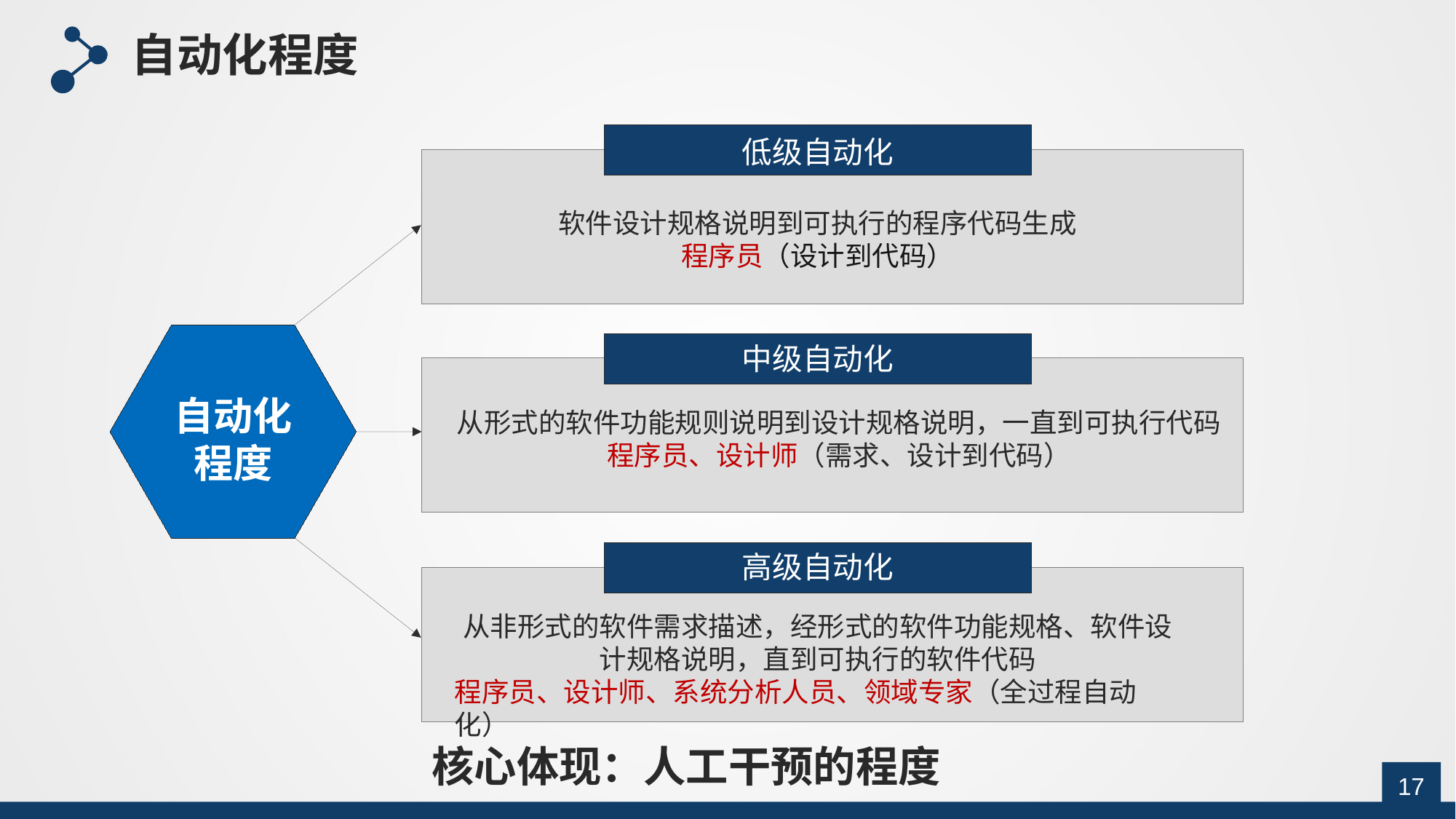

自动化程度

低级自动化

软件设计规格说明到可执行的程序代码生成
程序员（设计到代码）

中级自动化

自动化程度
从形式的软件功能规则说明到设计规格说明，一直到可执行代码
程序员、设计师（需求、设计到代码）

高级自动化

从非形式的软件需求描述，经形式的软件功能规格、软件设计规格说明，直到可执行的软件代码
程序员、设计师、系统分析人员、领域专家（全过程自动化）
核心体现：人工干预的程度